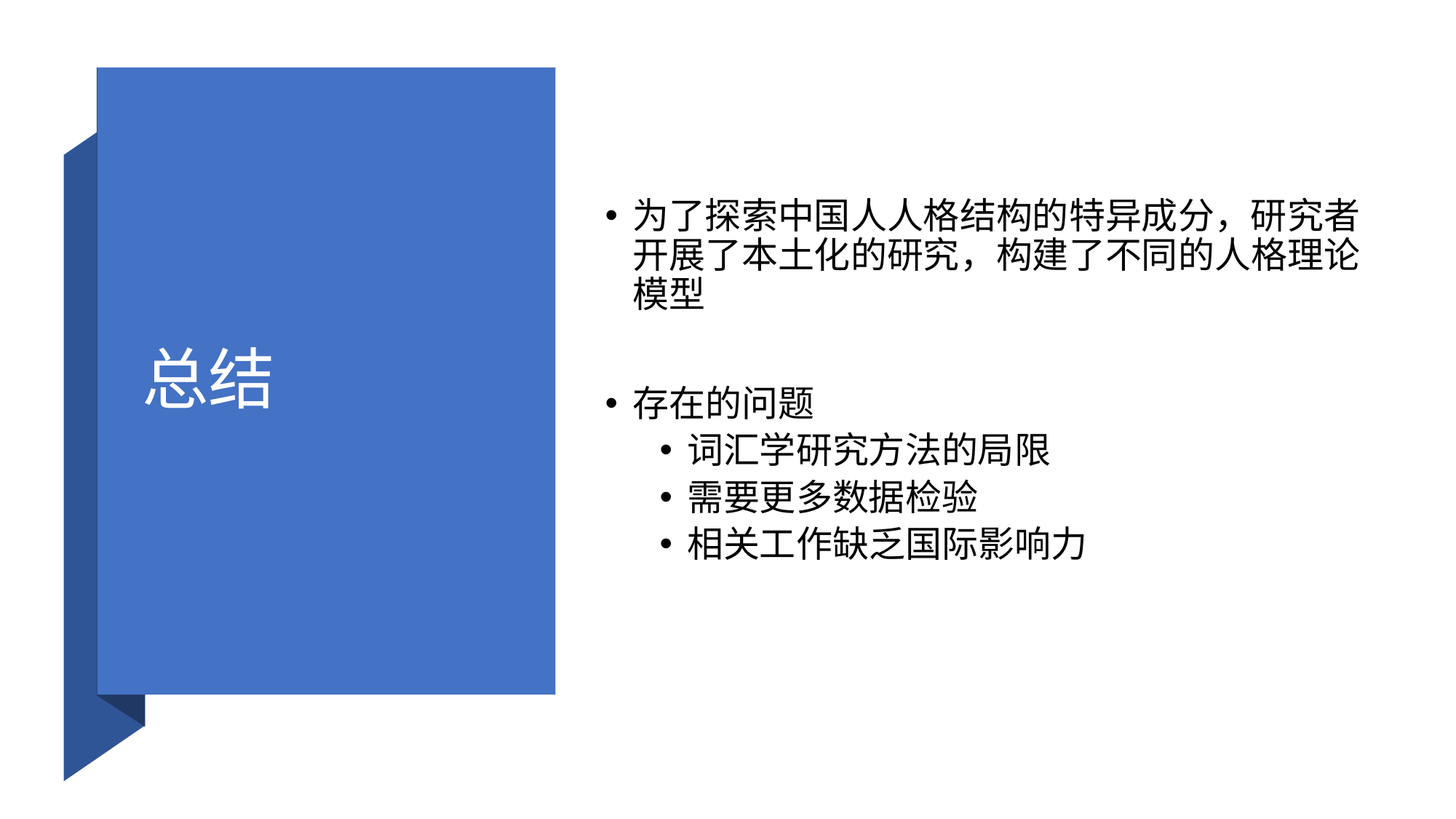

# 总结
为了探索中国人人格结构的特异成分，研究者开展了本土化的研究，构建了不同的人格理论模型

存在的问题
词汇学研究方法的局限
需要更多数据检验
相关工作缺乏国际影响力